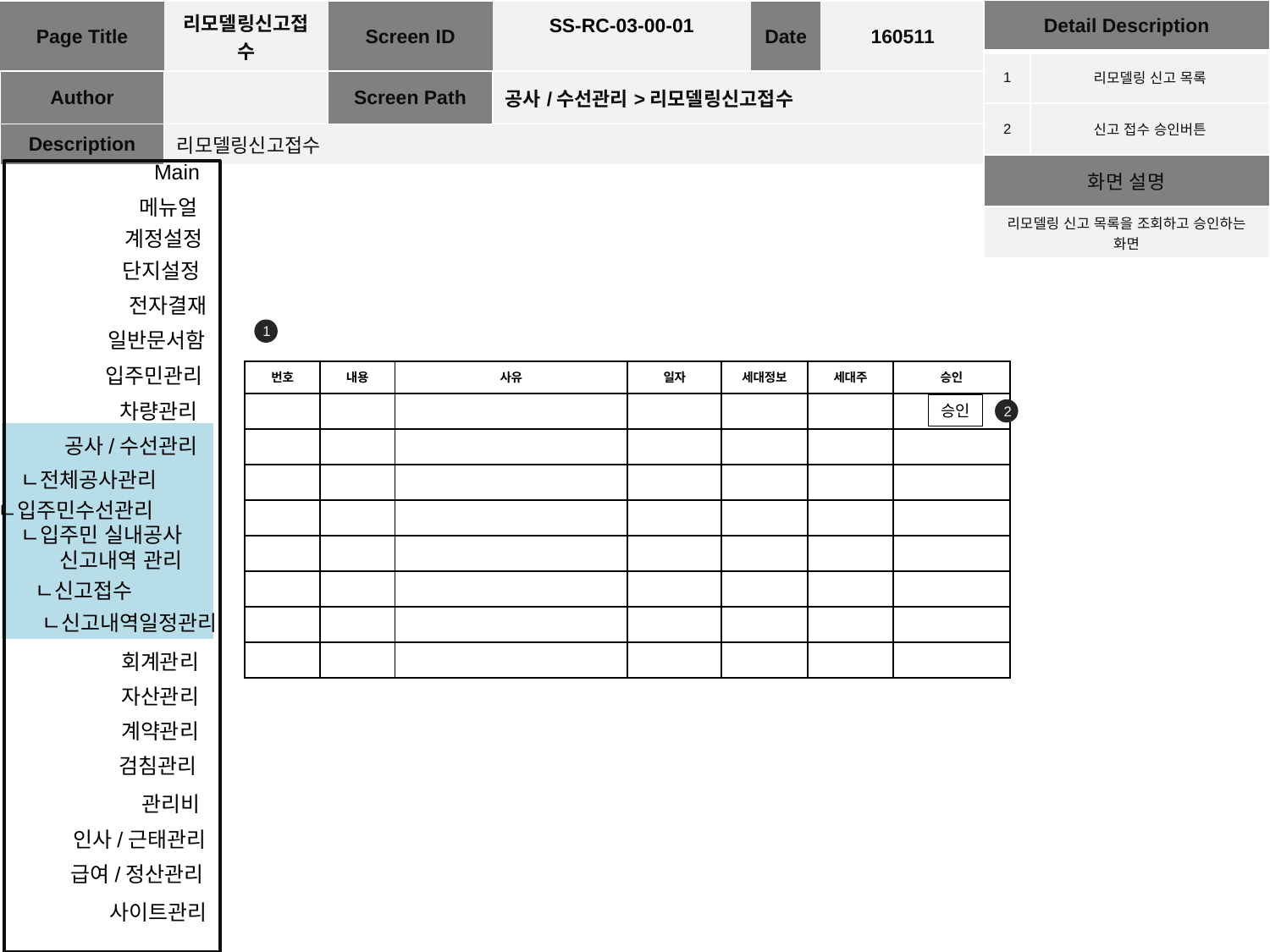

| Detail Description |  |
| --- | --- |
| 1 | 리모델링 신고 목록 |
| 2 | 신고 접수 승인버튼 |
| 화면 설명 |  |
| 리모델링 신고 목록을 조회하고 승인하는 화면 |  |
| Page Title | 리모델링신고접수 | Screen ID | SS-RC-03-00-01 | Date | 160511 |
| --- | --- | --- | --- | --- | --- |
| Author |  | Screen Path | 공사/수선관리>리모델링신고접수 |  |  |
| Description | 리모델링신고접수 |  |  |  |  |
Main

메뉴얼
계정설정
단지설정
전자결재
1

일반문서함
입주민관리
| 번호 | 내용 | 사유 | 일자 | 세대정보 | 세대주 | 승인 |
| --- | --- | --- | --- | --- | --- | --- |
|  |  |  |  |  |  |  |
|  |  |  |  |  |  |  |
|  |  |  |  |  |  |  |
|  |  |  |  |  |  |  |
|  |  |  |  |  |  |  |
|  |  |  |  |  |  |  |
|  |  |  |  |  |  |  |
|  |  |  |  |  |  |  |
차량관리
승인
2

공사/수선관리
ㄴ전체공사관리
ㄴ입주민수선관리
ㄴ입주민 실내공사 신고내역 관리
ㄴ신고접수
ㄴ신고내역일정관리
회계관리
자산관리
계약관리
검침관리
관리비
인사/근태관리
급여/정산관리
사이트관리